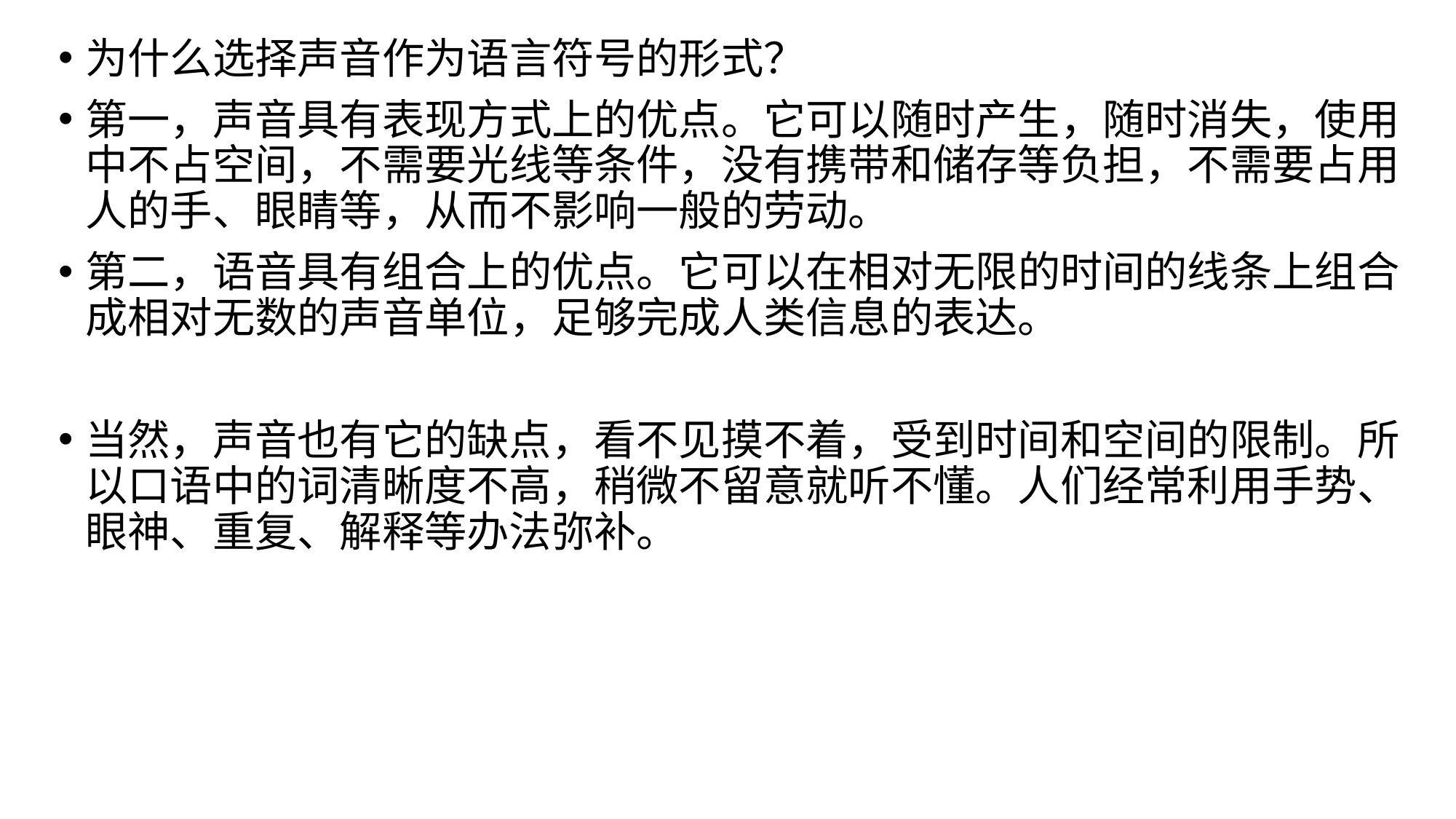

为什么选择声音作为语言符号的形式？
第一，声音具有表现方式上的优点。它可以随时产生，随时消失，使用中不占空间，不需要光线等条件，没有携带和储存等负担，不需要占用人的手、眼睛等，从而不影响一般的劳动。
第二，语音具有组合上的优点。它可以在相对无限的时间的线条上组合成相对无数的声音单位，足够完成人类信息的表达。

当然，声音也有它的缺点，看不见摸不着，受到时间和空间的限制。所以口语中的词清晰度不高，稍微不留意就听不懂。人们经常利用手势、眼神、重复、解释等办法弥补。